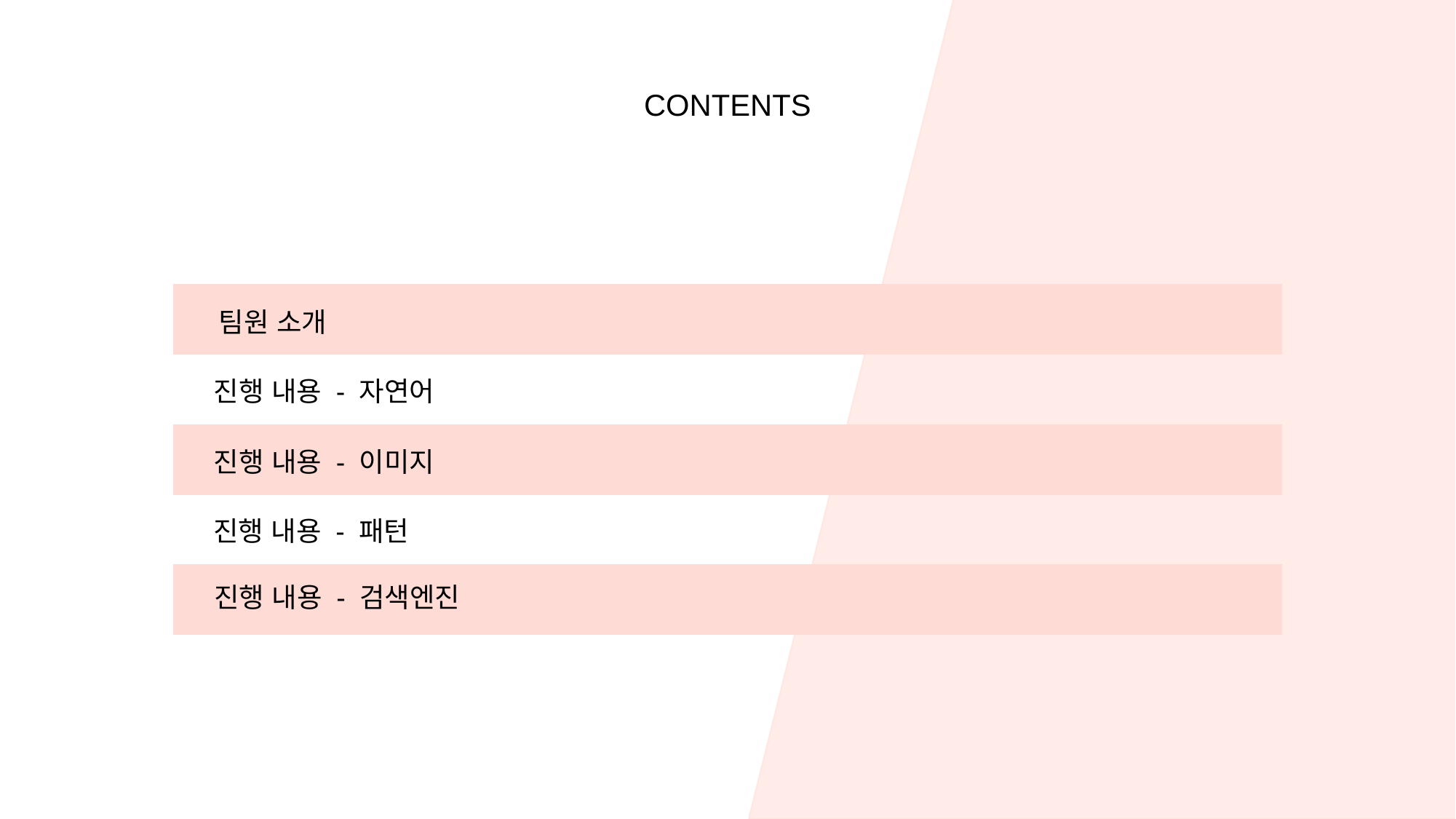

CONTENTS

팀원 소개
진행 내용 - 자연어

진행 내용 - 이미지
진행 내용 - 패턴

진행 내용 - 검색엔진